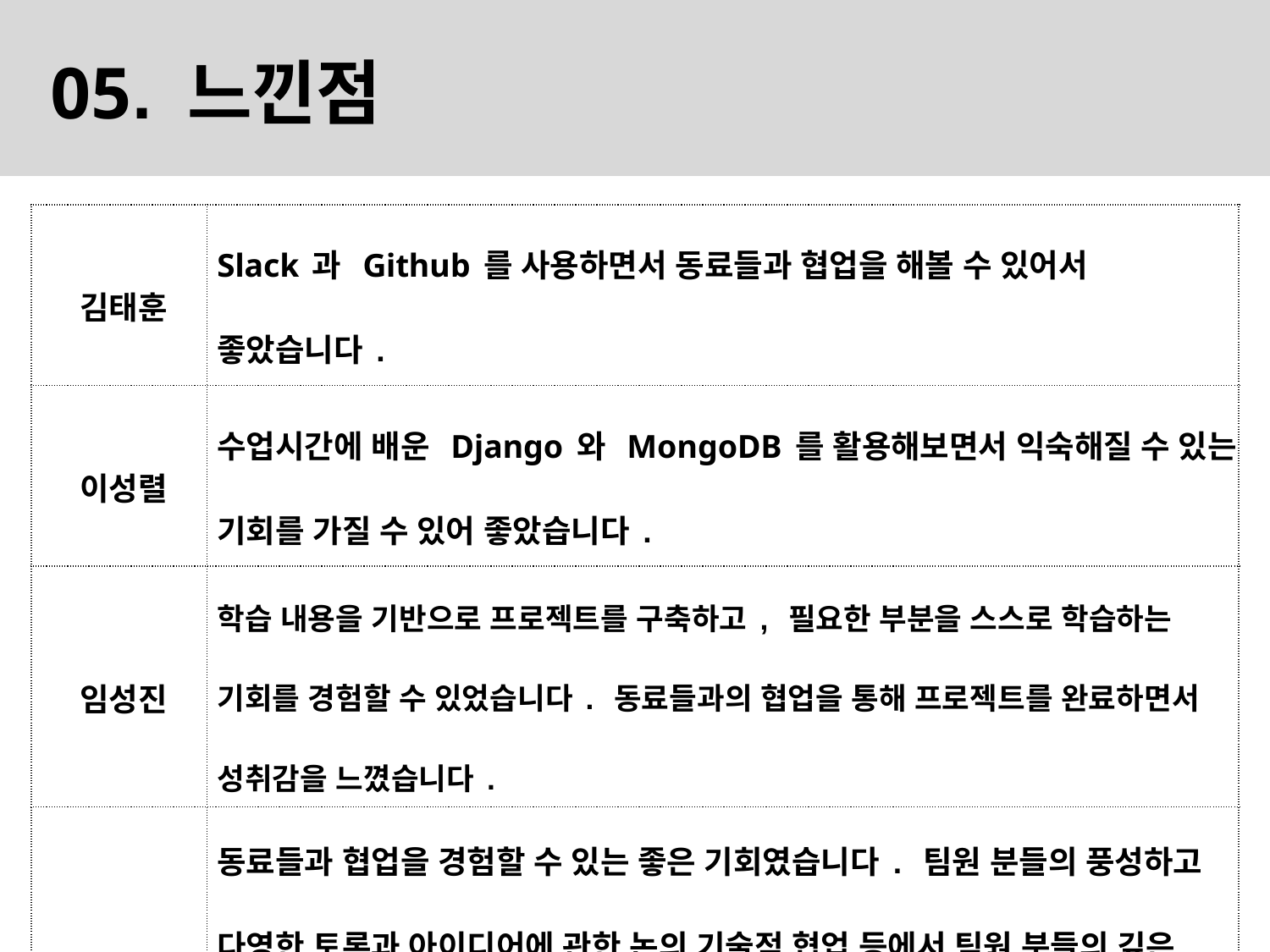

05. 느낀점
| 김태훈 | Slack과 Github를 사용하면서 동료들과 협업을 해볼 수 있어서 좋았습니다. |
| --- | --- |
| 이성렬 | 수업시간에 배운 Django와 MongoDB를 활용해보면서 익숙해질 수 있는 기회를 가질 수 있어 좋았습니다. |
| 임성진 | 학습 내용을 기반으로 프로젝트를 구축하고, 필요한 부분을 스스로 학습하는 기회를 경험할 수 있었습니다. 동료들과의 협업을 통해 프로젝트를 완료하면서 성취감을 느꼈습니다. |
| 홍태근 | 동료들과 협업을 경험할 수 있는 좋은 기회였습니다. 팀원 분들의 풍성하고 다영한 토론과 아이디어에 관한 논의 기술적 협업 등에서 팀원 분들의 깊은 생각과 프로젝트에 대한 열정과 목표의식 개방적이며 유연한 사고방식을 배우는 좋은 계기가 되었습니다. |